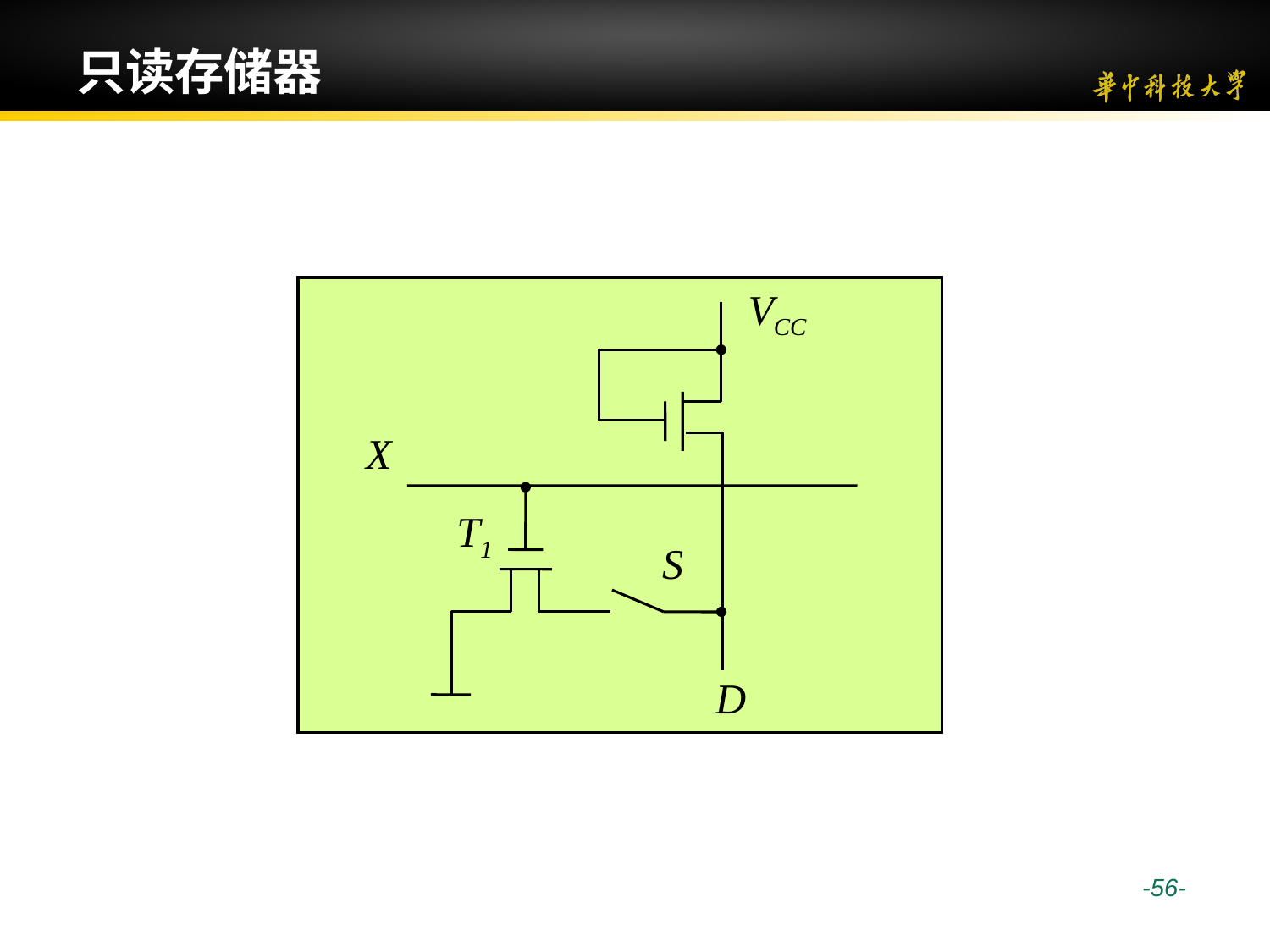

# 只读存储器

VCC

X

T1
S

D

 -56-